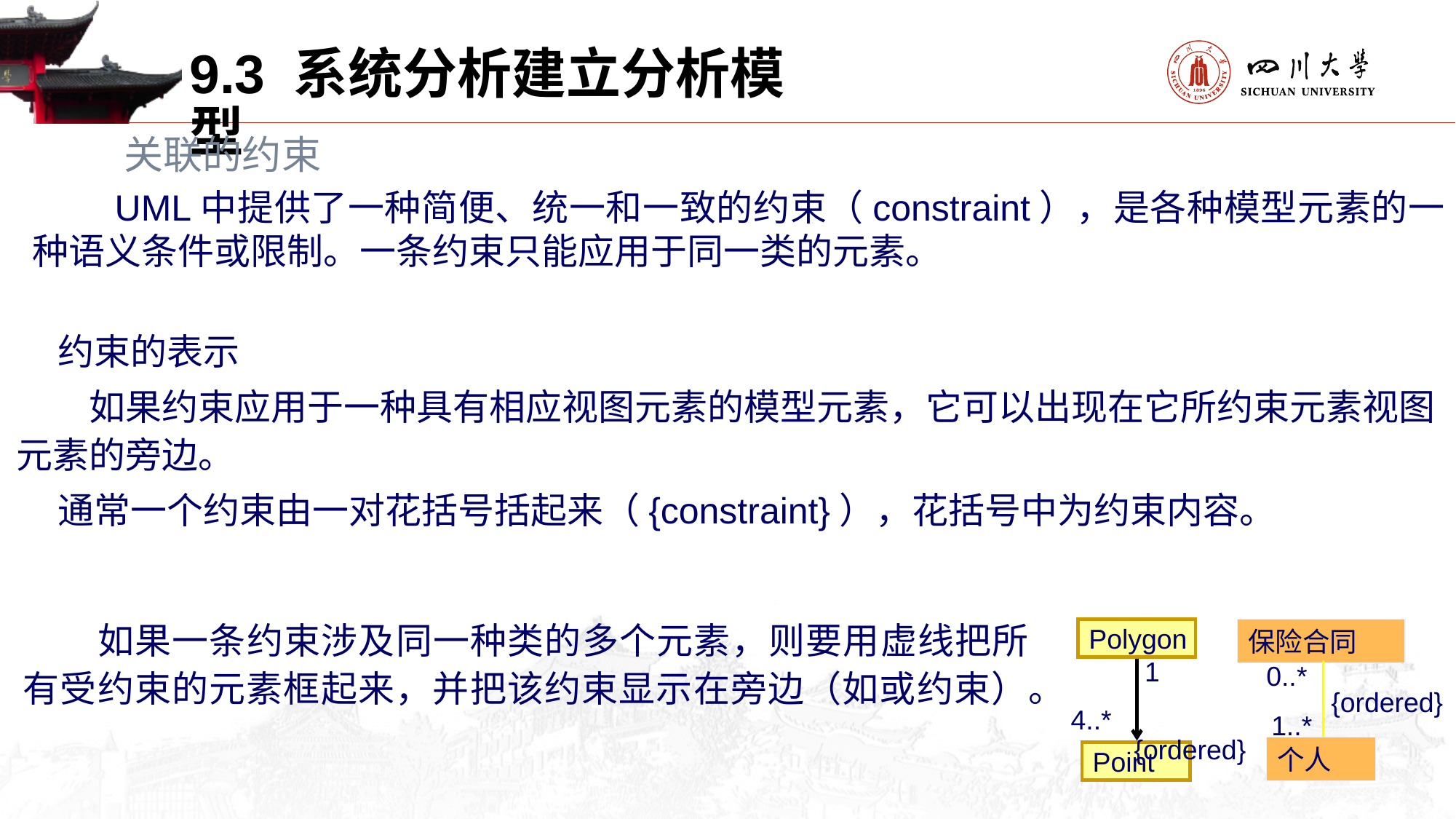

9.3 系统分析建立分析模型

关联的约束
　　UML中提供了一种简便、统一和一致的约束（constraint），是各种模型元素的一种语义条件或限制。一条约束只能应用于同一类的元素。
    约束的表示
　　如果约束应用于一种具有相应视图元素的模型元素，它可以出现在它所约束元素视图元素的旁边。
    通常一个约束由一对花括号括起来（{constraint}），花括号中为约束内容。
　　如果一条约束涉及同一种类的多个元素，则要用虚线把所有受约束的元素框起来，并把该约束显示在旁边（如或约束）。
Polygon
1

4..*
 {ordered}
Point
保险合同
0..*

{ordered}
1..*
个人